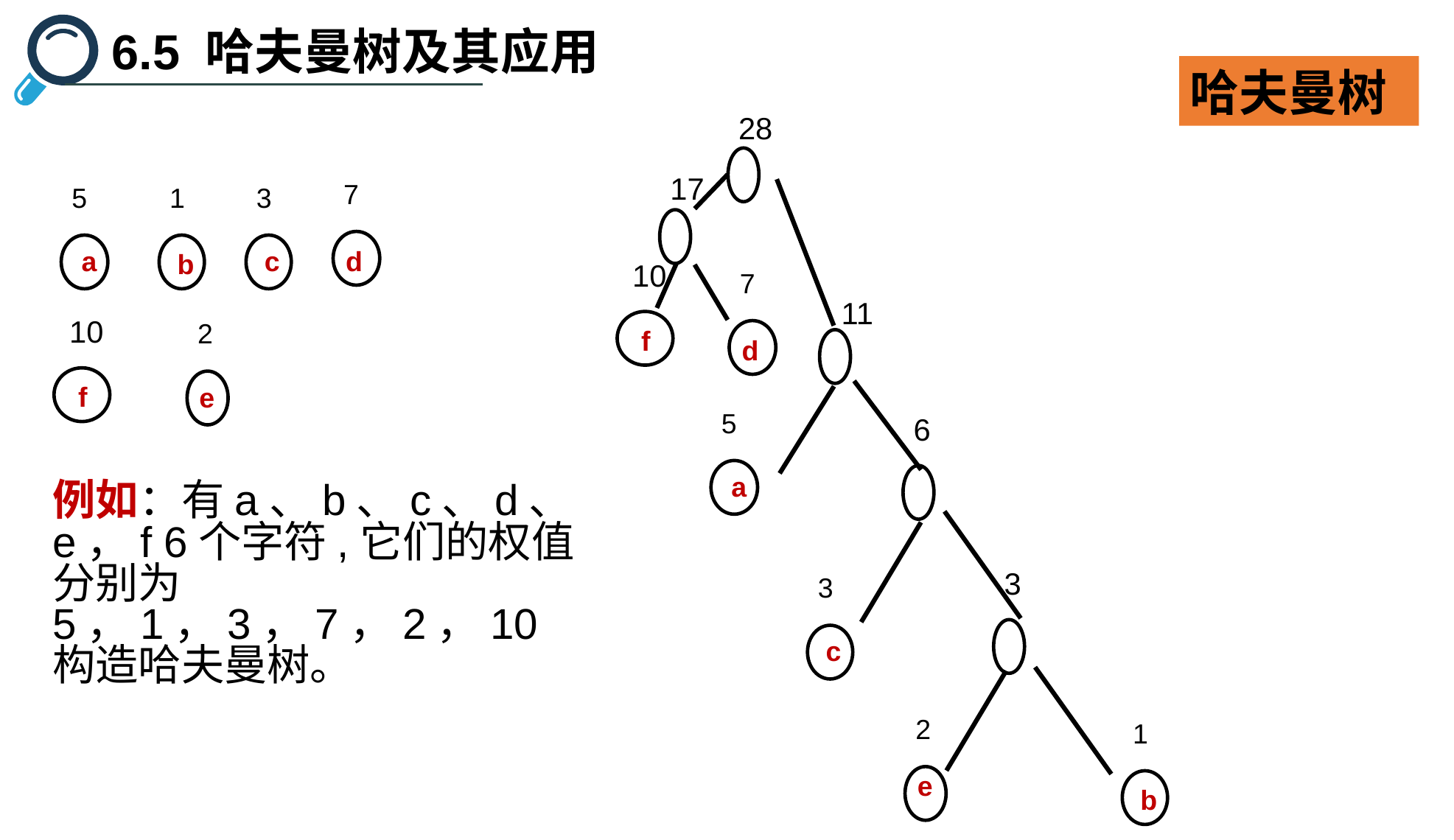

6.5 哈夫曼树及其应用
哈夫曼树
28

17

7

d

5

a
1

b
3

c
10

f

7

d
11

10

f
2

e

5

a
6

例如：有a、b、c、d、e，f 6个字符,它们的权值分别为5，1，3，7，2，10构造哈夫曼树。

3

3

c

2

e
1

b